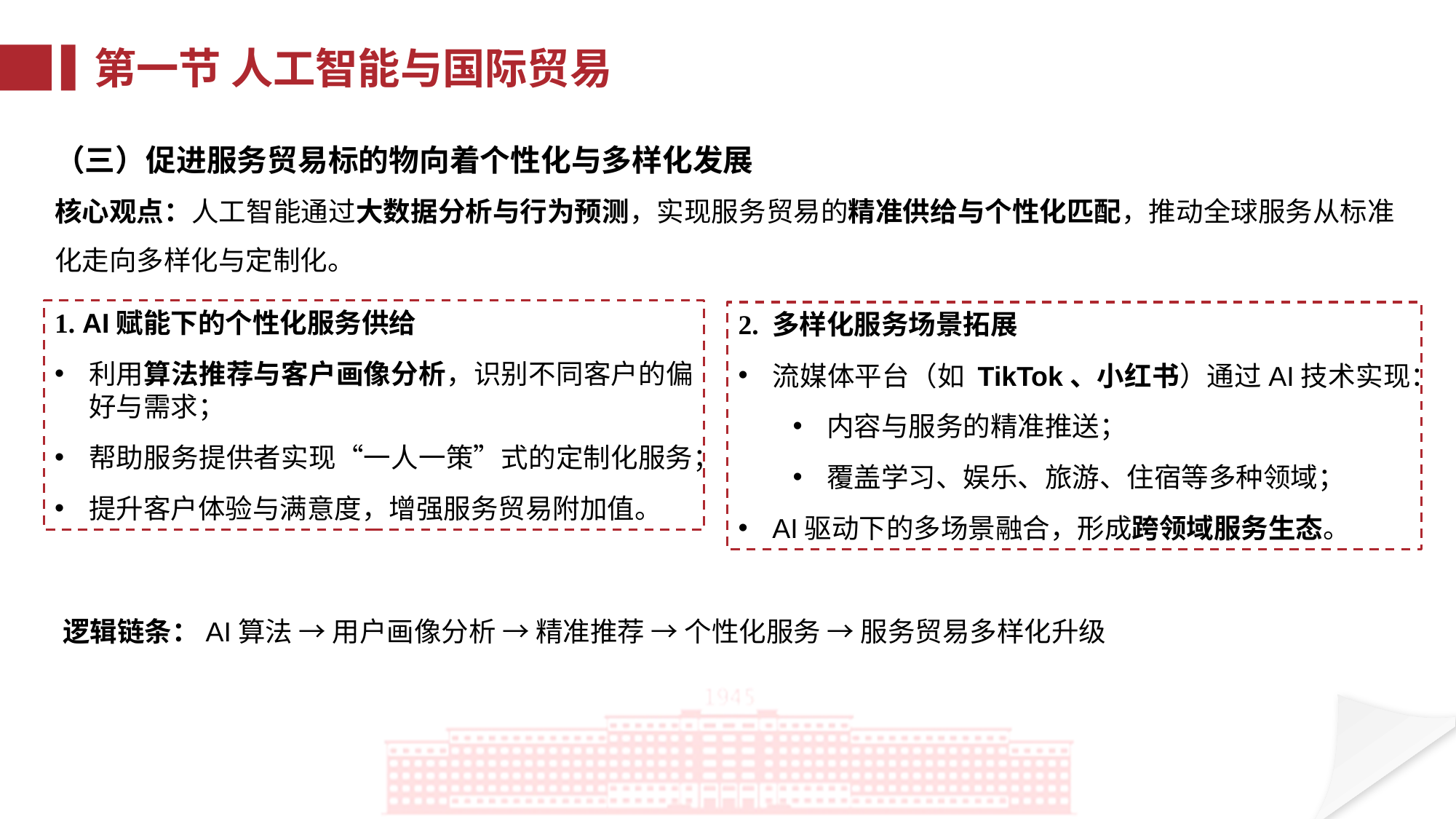

第一节 人工智能与国际贸易
（三）促进服务贸易标的物向着个性化与多样化发展
核心观点：人工智能通过大数据分析与行为预测，实现服务贸易的精准供给与个性化匹配，推动全球服务从标准化走向多样化与定制化。
1. AI赋能下的个性化服务供给
利用算法推荐与客户画像分析，识别不同客户的偏好与需求；
帮助服务提供者实现“一人一策”式的定制化服务；
提升客户体验与满意度，增强服务贸易附加值。
2. 多样化服务场景拓展
流媒体平台（如 TikTok、小红书）通过AI技术实现：
内容与服务的精准推送；
覆盖学习、娱乐、旅游、住宿等多种领域；
AI驱动下的多场景融合，形成跨领域服务生态。
逻辑链条：AI算法 → 用户画像分析 → 精准推荐 → 个性化服务 → 服务贸易多样化升级